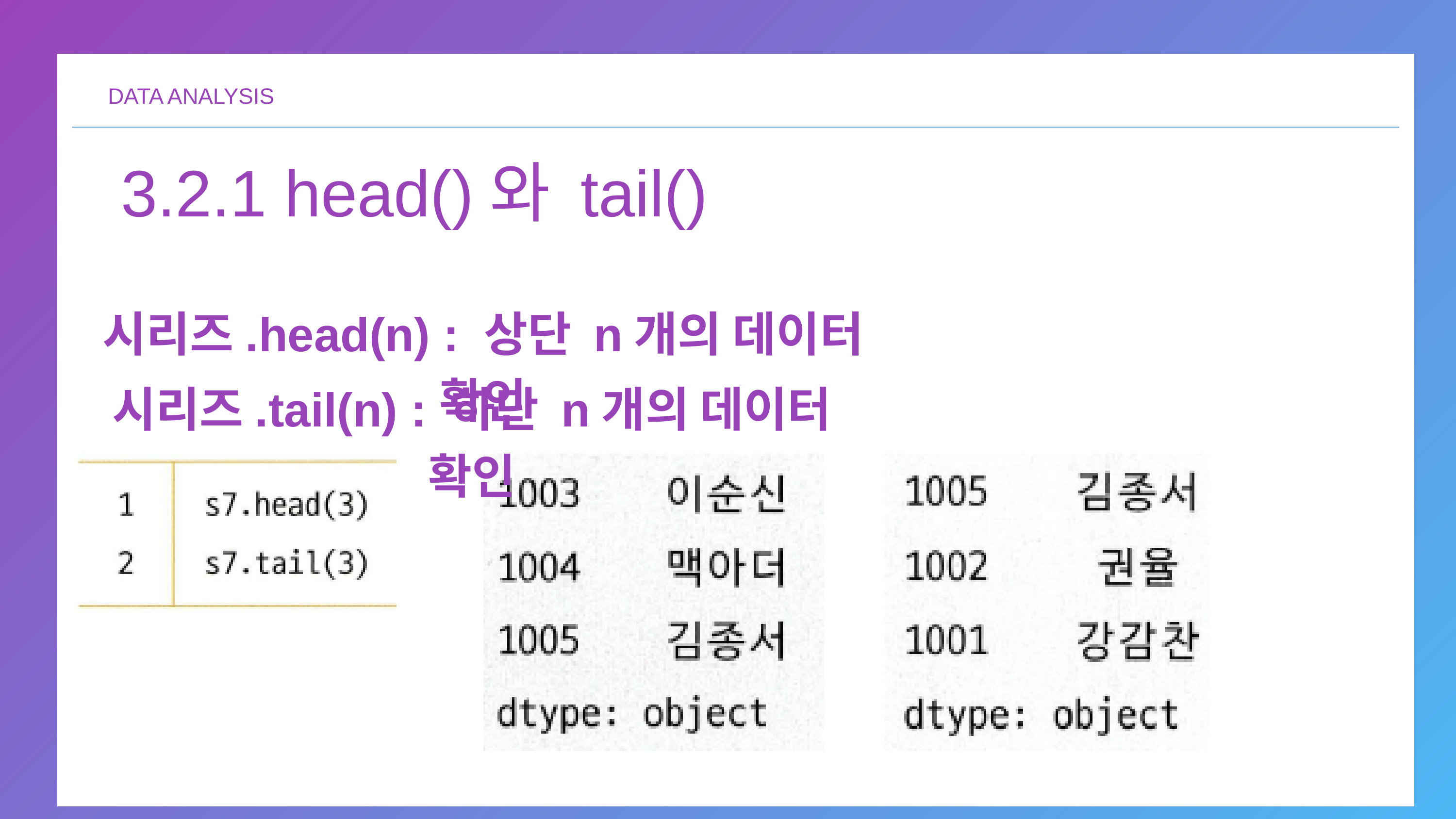

DATA ANALYSIS

3.2.1 head()와 tail()
시리즈.head(n) : 상단 n개의 데이터 확인
시리즈.tail(n) : 하단 n개의 데이터 확인